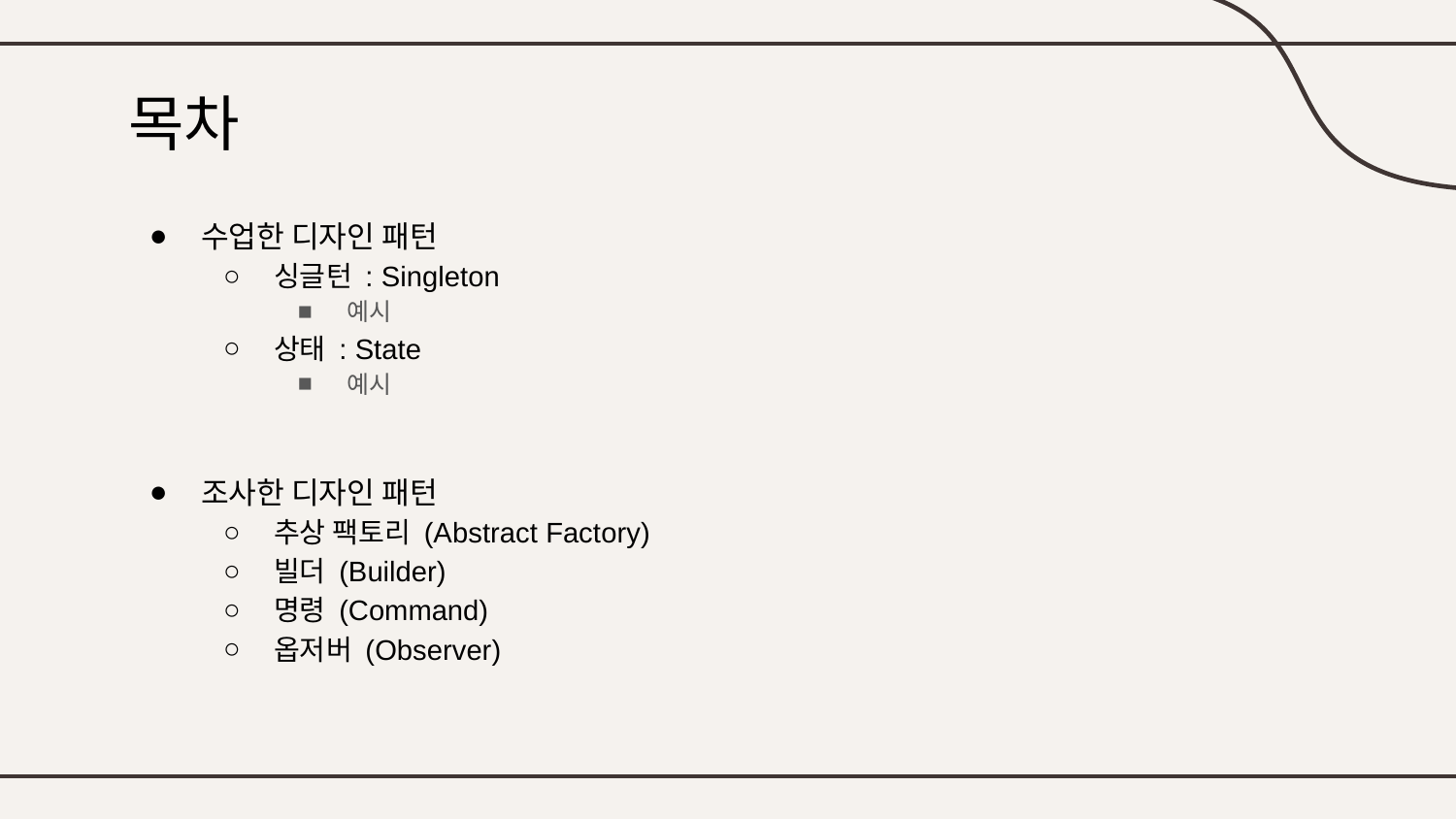

# 목차
수업한 디자인 패턴
싱글턴 : Singleton
예시
상태 : State
예시

조사한 디자인 패턴
추상 팩토리 (Abstract Factory)
빌더 (Builder)
명령 (Command)
옵저버 (Observer)